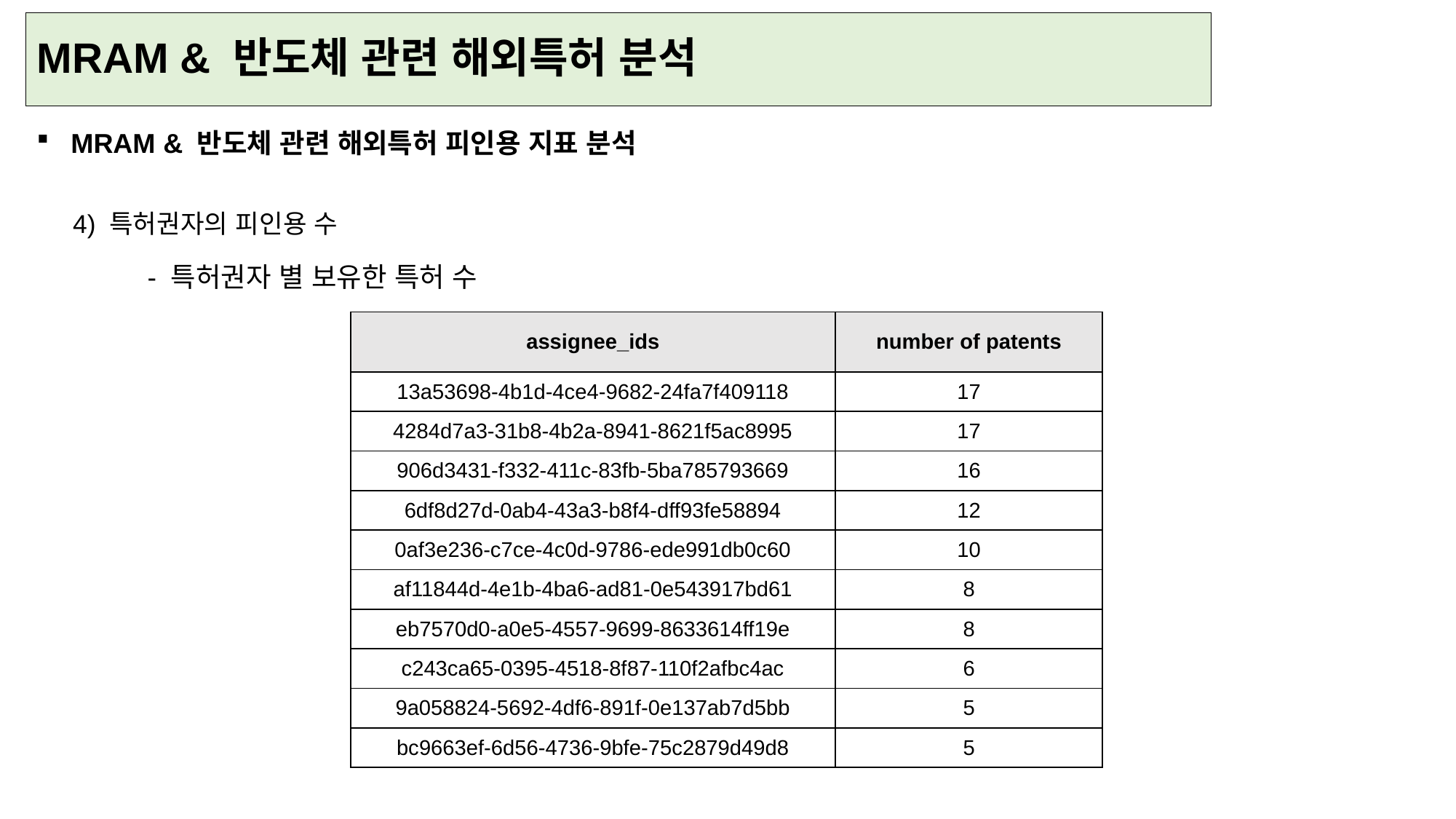

# MRAM & 반도체 관련 해외특허 분석
MRAM & 반도체 관련 해외특허 피인용 지표 분석
4) 특허권자의 피인용 수
- 특허권자 별 보유한 특허 수
| assignee\_ids | number of patents |
| --- | --- |
| 13a53698-4b1d-4ce4-9682-24fa7f409118 | 17 |
| 4284d7a3-31b8-4b2a-8941-8621f5ac8995 | 17 |
| 906d3431-f332-411c-83fb-5ba785793669 | 16 |
| 6df8d27d-0ab4-43a3-b8f4-dff93fe58894 | 12 |
| 0af3e236-c7ce-4c0d-9786-ede991db0c60 | 10 |
| af11844d-4e1b-4ba6-ad81-0e543917bd61 | 8 |
| eb7570d0-a0e5-4557-9699-8633614ff19e | 8 |
| c243ca65-0395-4518-8f87-110f2afbc4ac | 6 |
| 9a058824-5692-4df6-891f-0e137ab7d5bb | 5 |
| bc9663ef-6d56-4736-9bfe-75c2879d49d8 | 5 |